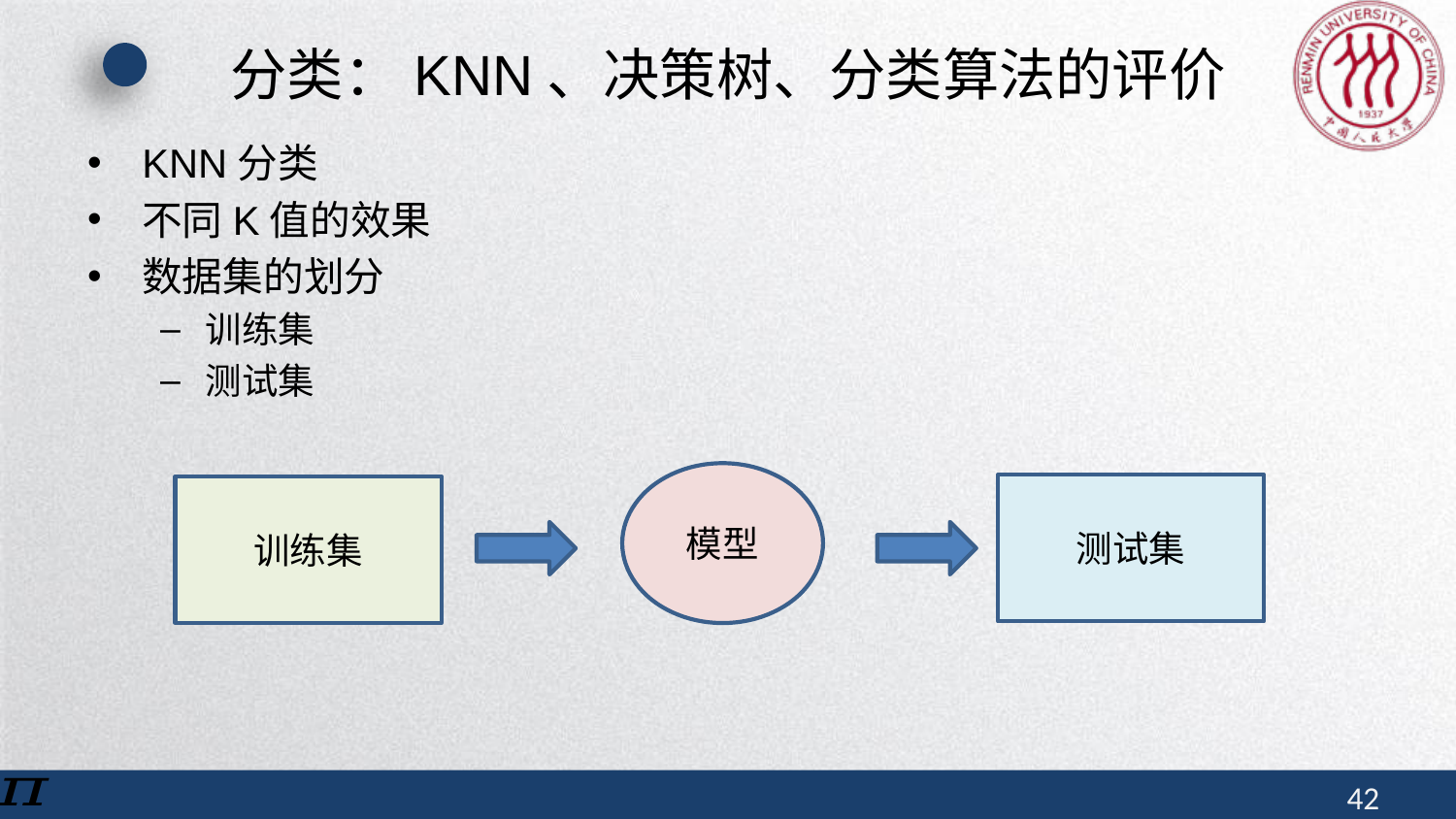

# 分类：KNN、决策树、分类算法的评价
KNN分类
不同K值的效果
数据集的划分
训练集
测试集
模型
测试集
训练集